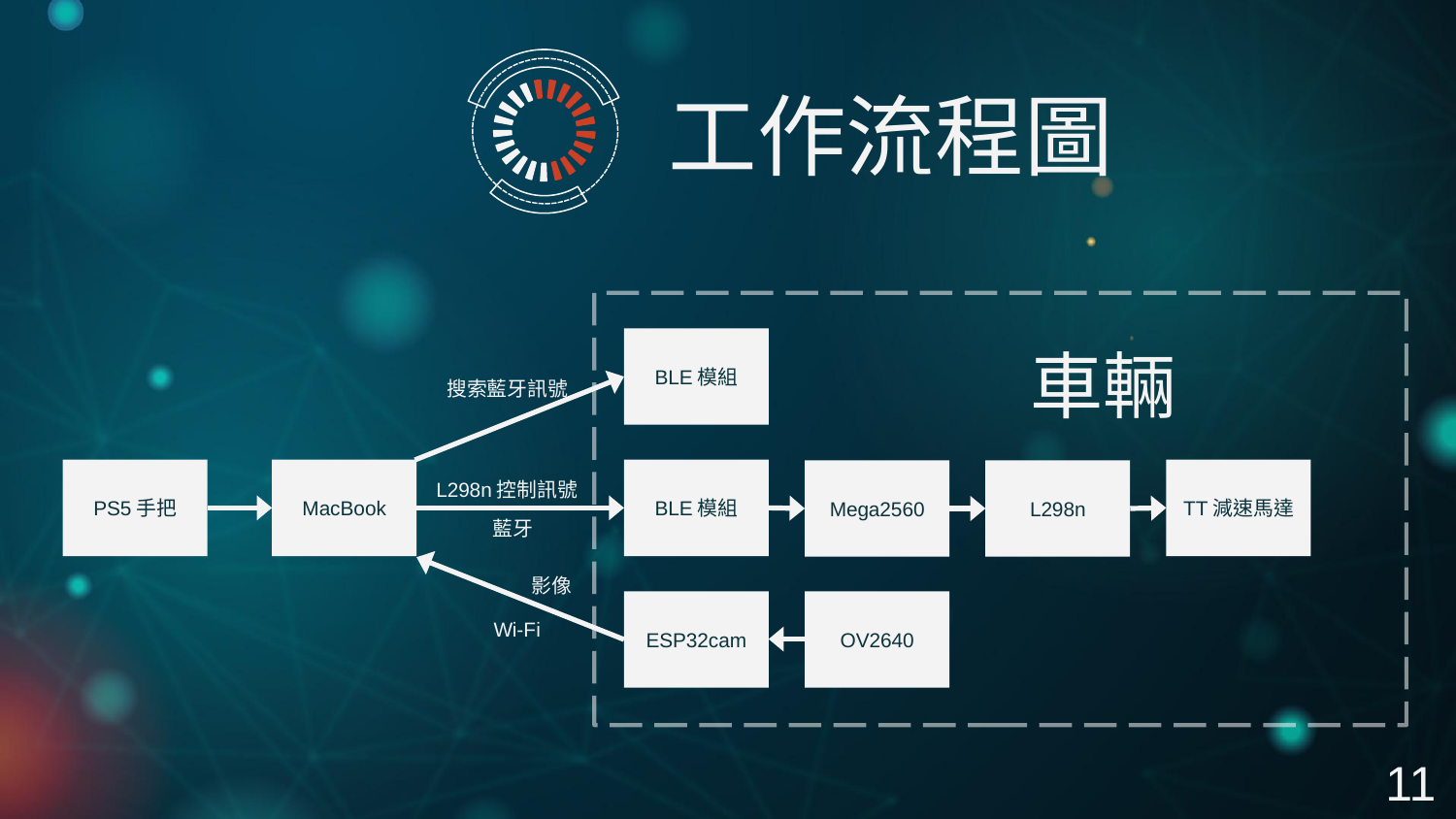

工作流程圖

BLE模組
車輛
搜索藍牙訊號
PS5手把
MacBook
BLE模組
TT減速馬達
L298n
Mega2560
L298n控制訊號
藍牙
影像
ESP32cam
OV2640
Wi-Fi